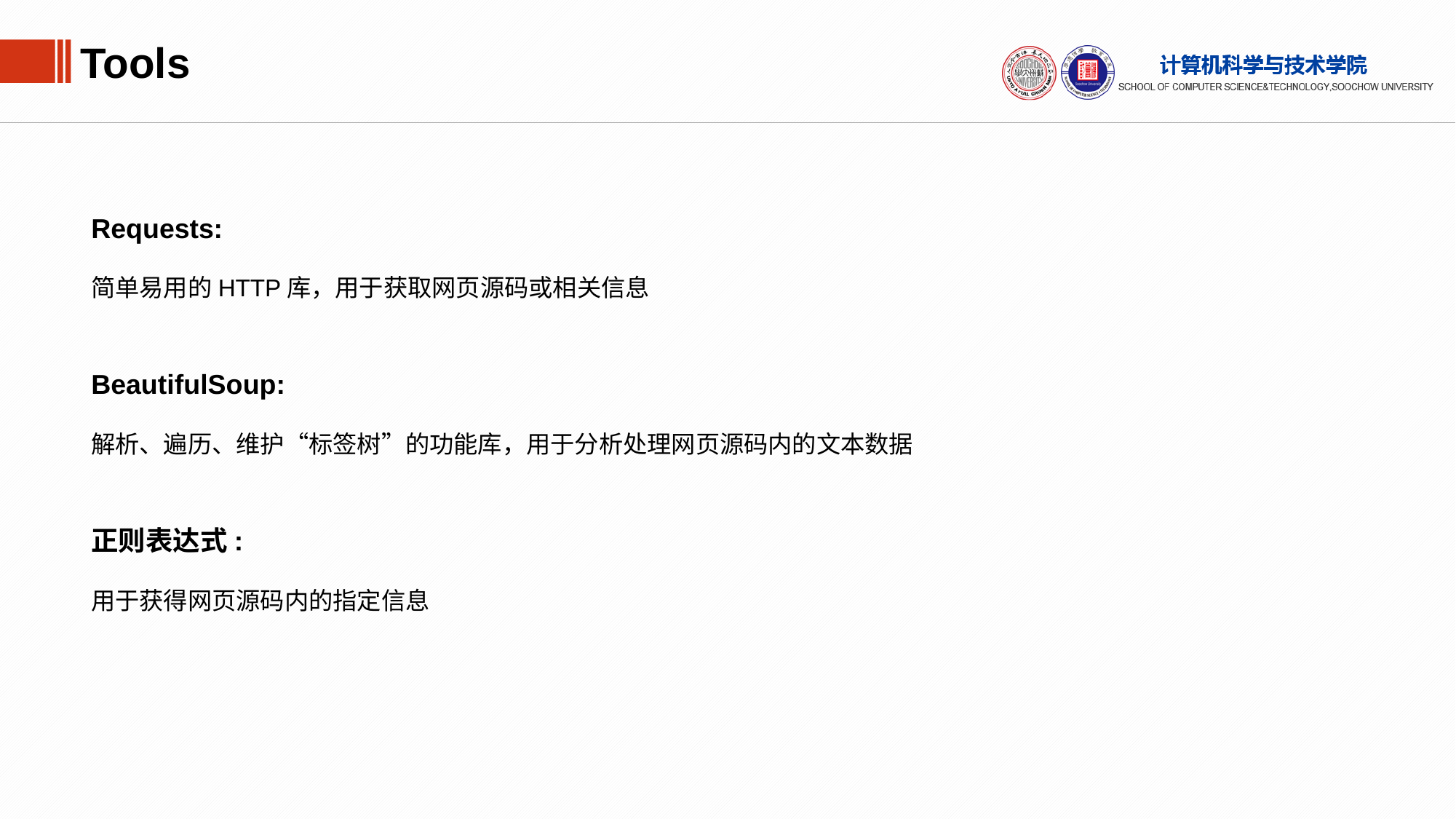

Tools
Requests:

简单易用的HTTP库，用于获取网页源码或相关信息

BeautifulSoup:

解析、遍历、维护“标签树”的功能库，用于分析处理网页源码内的文本数据

正则表达式:

用于获得网页源码内的指定信息